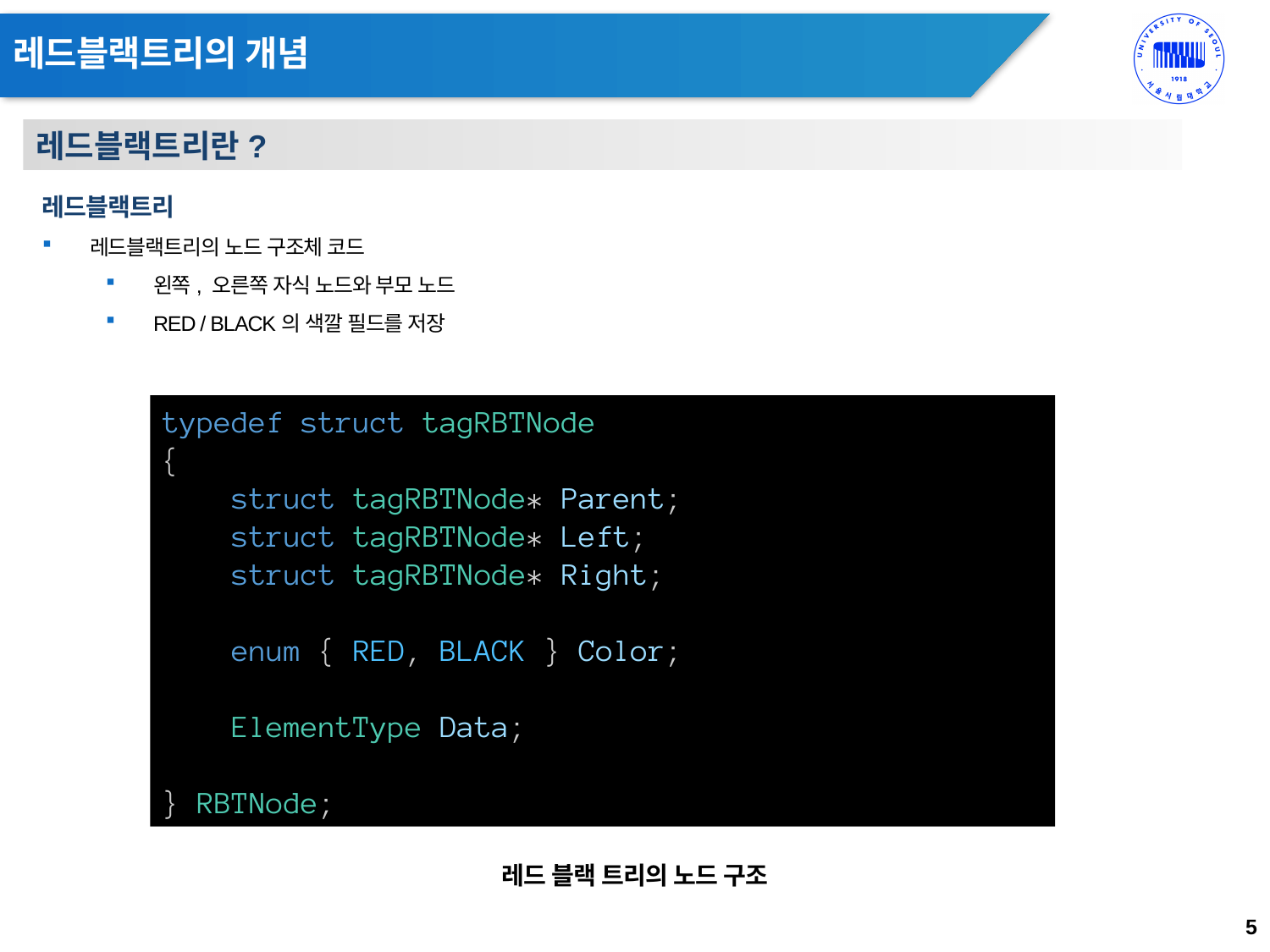

# 레드블랙트리의 개념
레드블랙트리란?
레드블랙트리
레드블랙트리의 노드 구조체 코드
왼쪽, 오른쪽 자식 노드와 부모 노드
RED / BLACK의 색깔 필드를 저장

typedef struct tagRBTNode
{
    struct tagRBTNode* Parent;
    struct tagRBTNode* Left;
    struct tagRBTNode* Right;

    enum { RED, BLACK } Color;

    ElementType Data;

} RBTNode;
레드 블랙 트리의 노드 구조
5